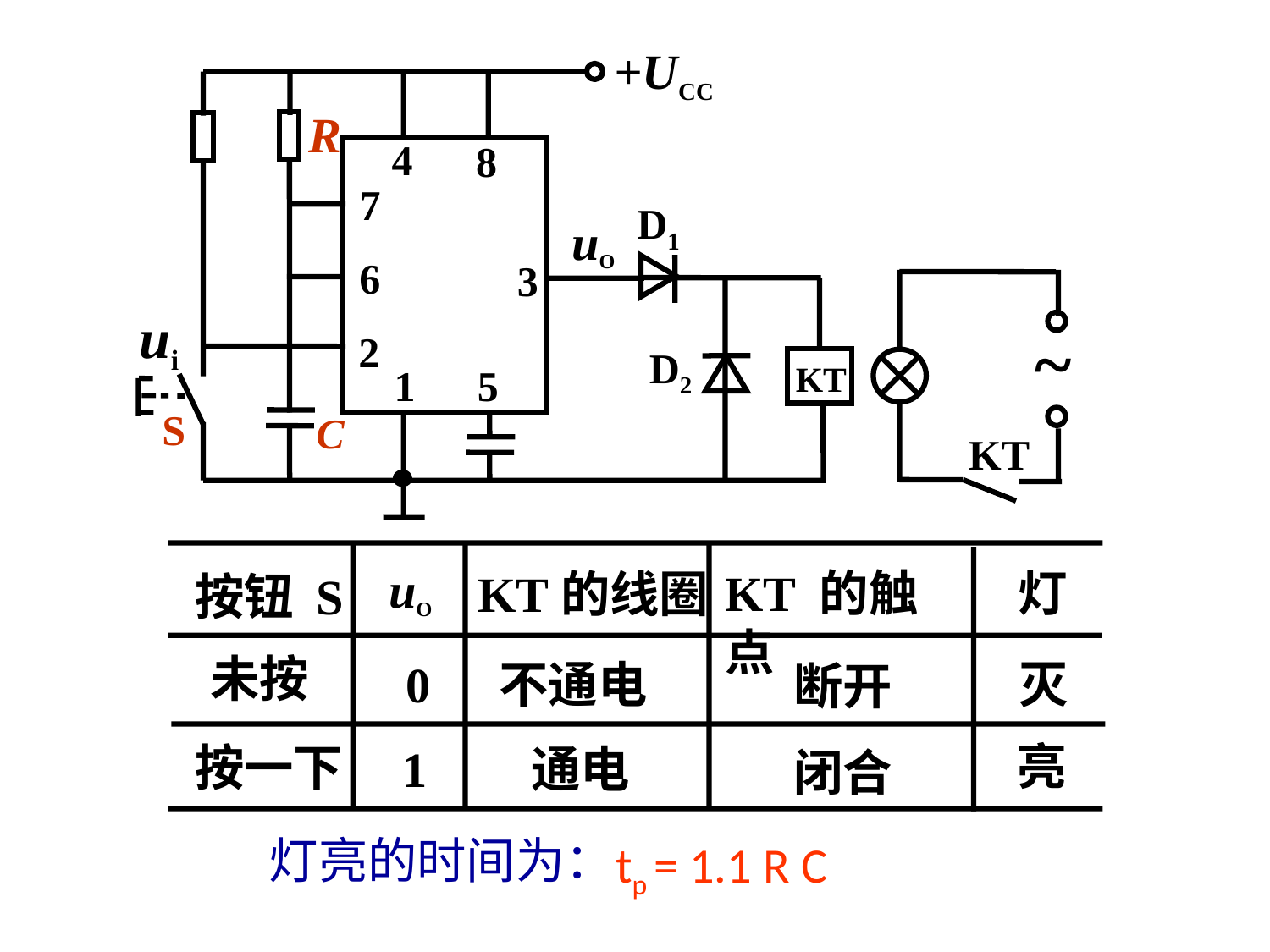

+UCC

R

4
8

7
D1

uO
6
3

ui
~

2

D2

KT
1
5

S

C

KT

uO
KT 的触点
灯
KT的线圈
按钮 S

未按
灭
0
不通电
断开

亮
按一下
1
通电
闭合

灯亮的时间为：
tp = 1.1 R C